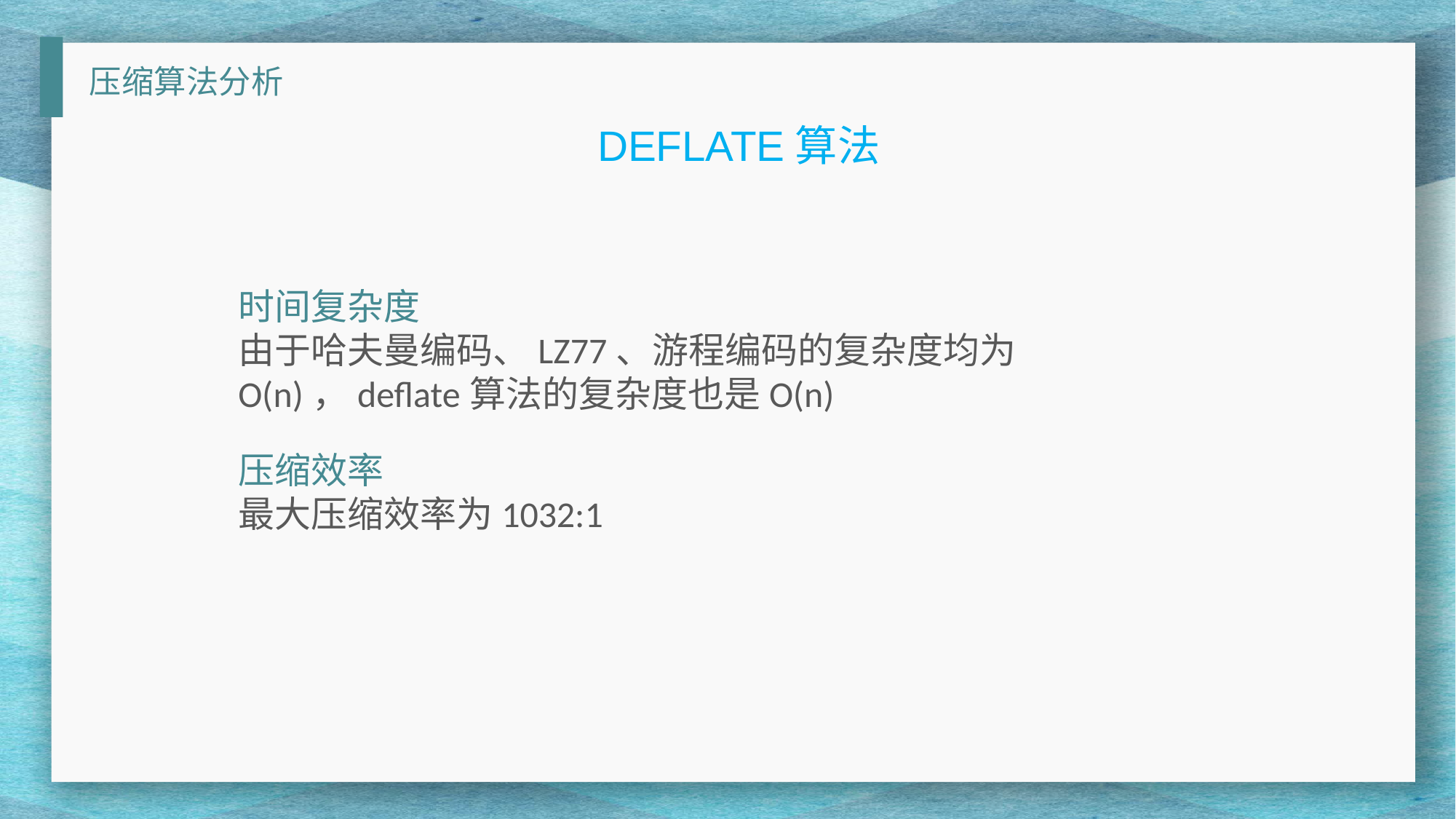

压缩算法分析
DEFLATE算法

时间复杂度
由于哈夫曼编码、LZ77、游程编码的复杂度均为O(n)，deflate算法的复杂度也是O(n)

压缩效率
最大压缩效率为1032:1